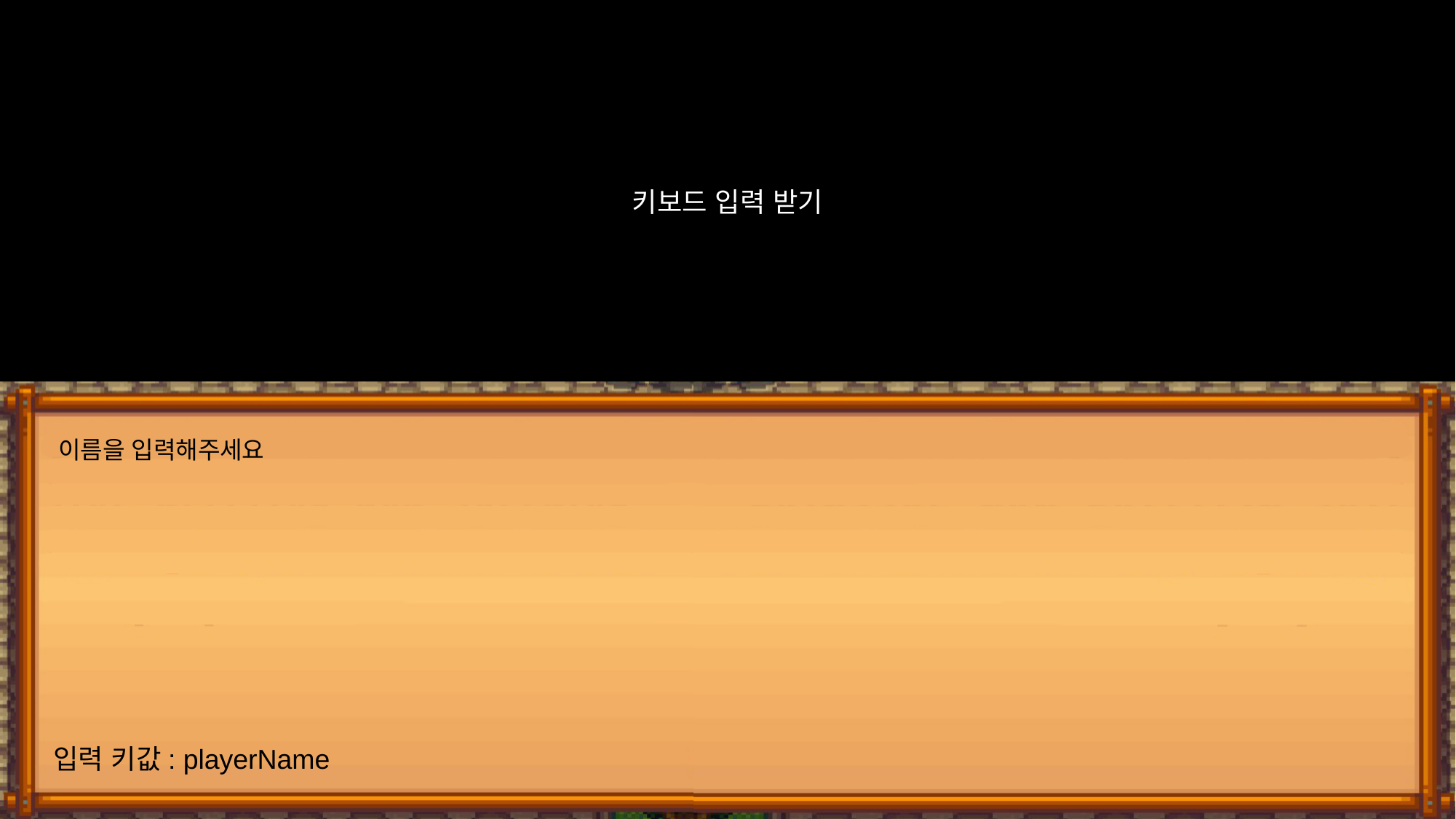

프롤로그
키보드 입력 받기
이름을 입력해주세요
입력 키값: playerName